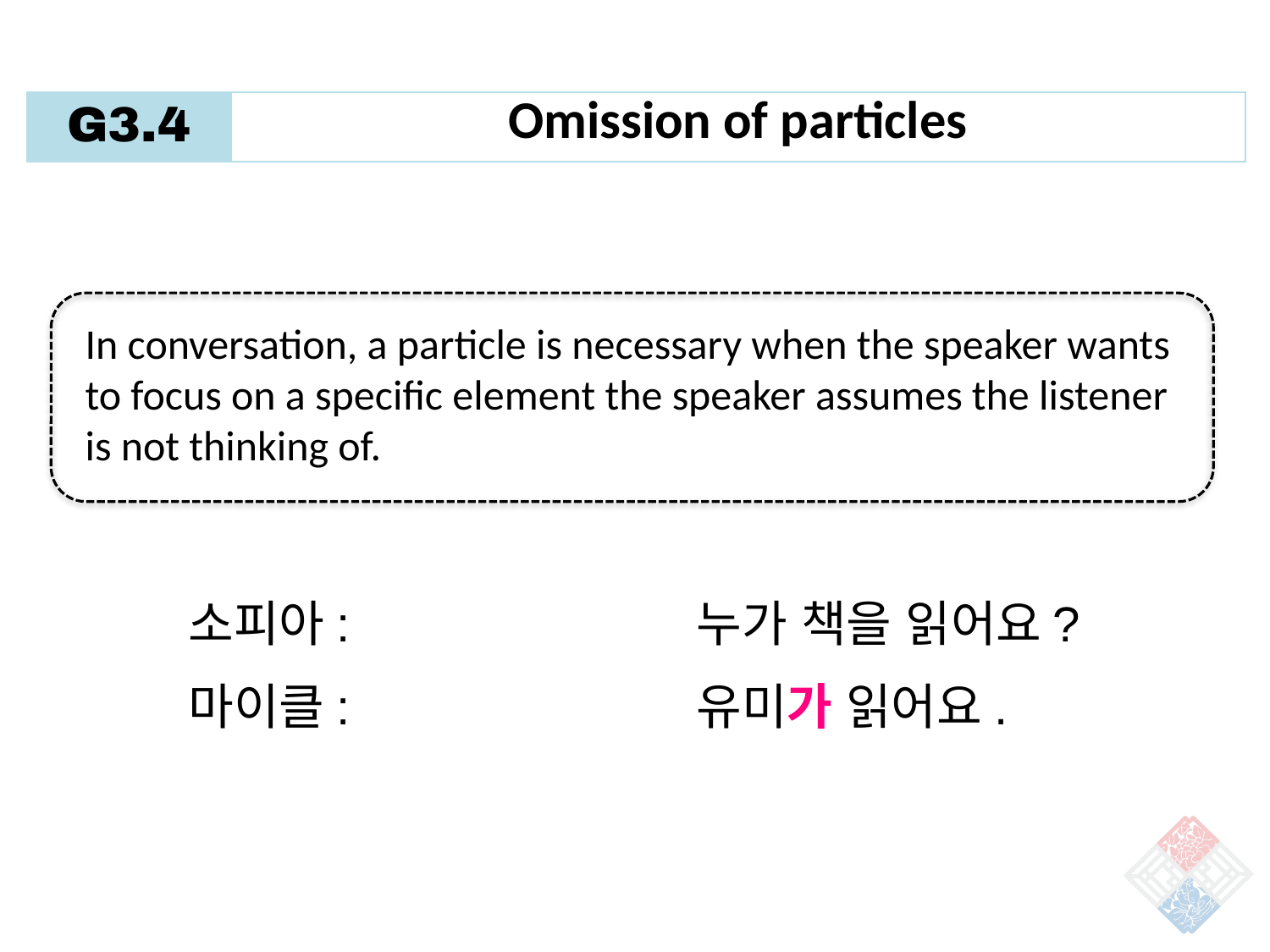

| G3.4 | Omission of particles |
| --- | --- |

In conversation, a particle is necessary when the speaker wants to focus on a specific element the speaker assumes the listener is not thinking of.
소피아: 			누가 책을 읽어요?
마이클: 			유미가 읽어요.